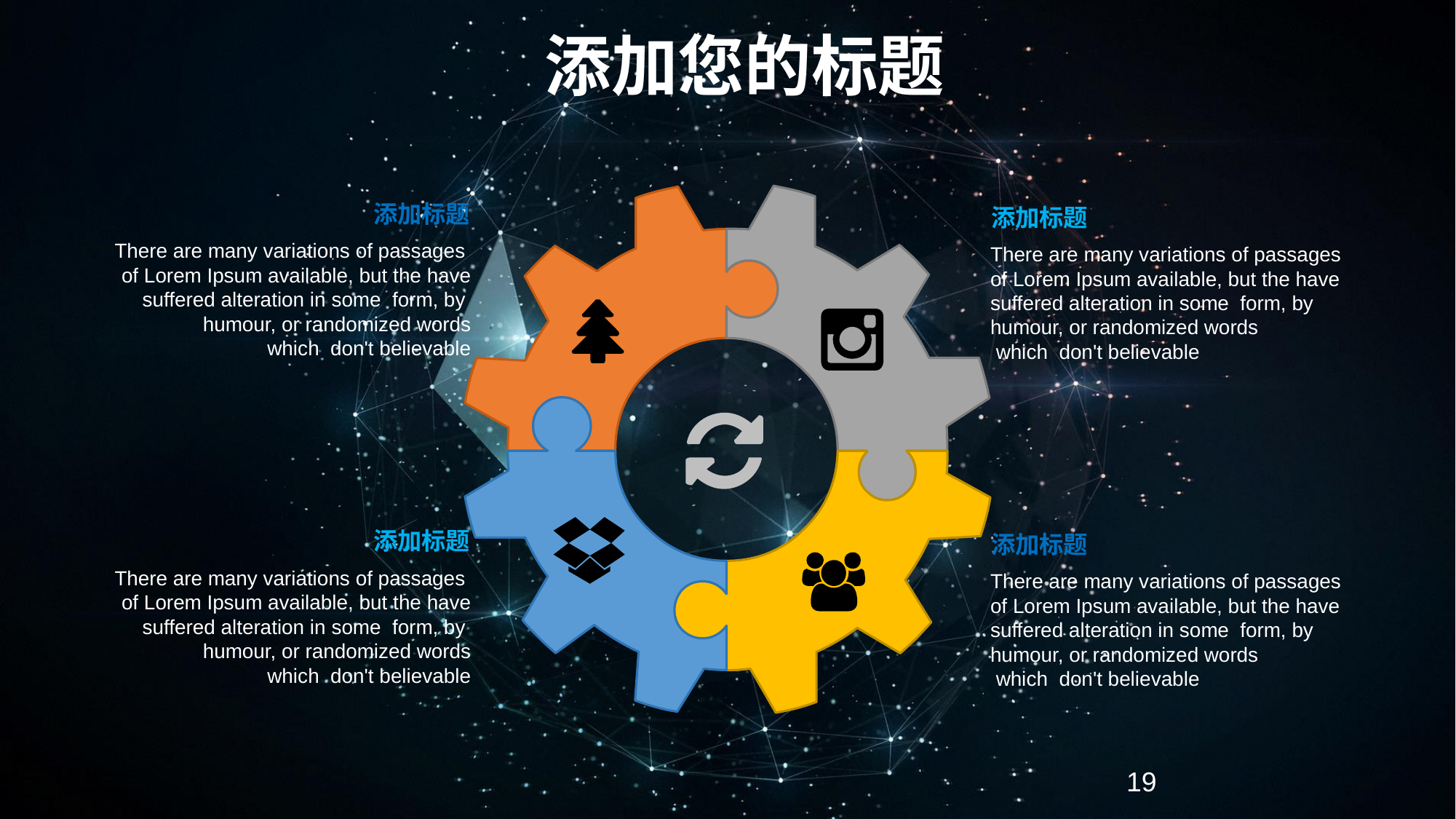

添加您的标题

添加标题
There are many variations of passages
of Lorem Ipsum available, but the have suffered alteration in some  form, by
humour, or randomized words
 which  don't believable
添加标题
There are many variations of passages
of Lorem Ipsum available, but the have suffered alteration in some  form, by
humour, or randomized words
 which  don't believable

添加标题
There are many variations of passages
of Lorem Ipsum available, but the have suffered alteration in some  form, by
humour, or randomized words
 which  don't believable
添加标题
There are many variations of passages
of Lorem Ipsum available, but the have suffered alteration in some  form, by
humour, or randomized words
 which  don't believable

19